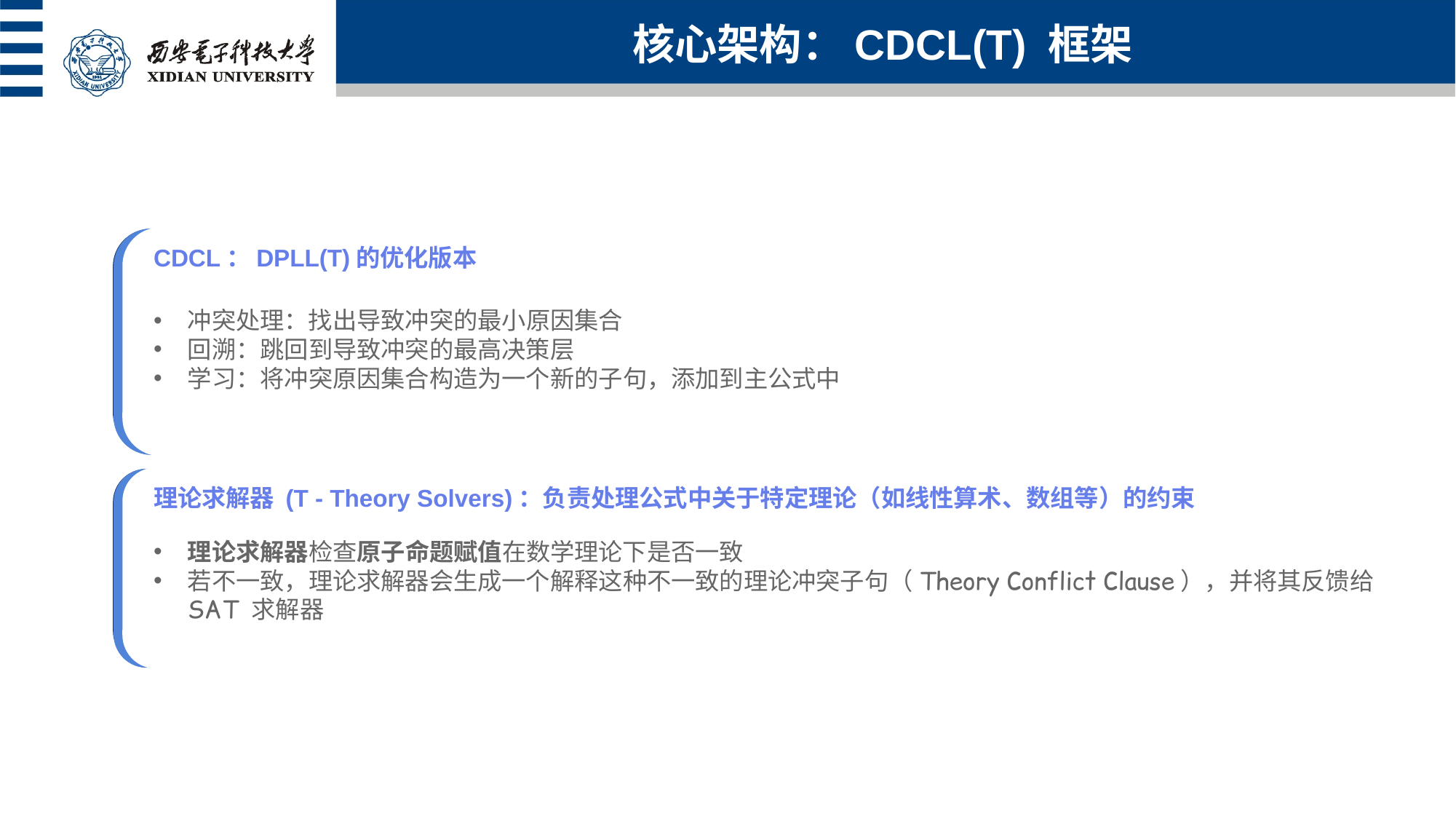

核心架构：CDCL(T) 框架

CDCL：DPLL(T)的优化版本

冲突处理：找出导致冲突的最小原因集合
回溯：跳回到导致冲突的最高决策层
学习：将冲突原因集合构造为一个新的子句，添加到主公式中

理论求解器 (T - Theory Solvers)：负责处理公式中关于特定理论（如线性算术、数组等）的约束

理论求解器检查原子命题赋值在数学理论下是否一致
若不一致，理论求解器会生成一个解释这种不一致的理论冲突子句（Theory Conflict Clause），并将其反馈给 SAT 求解器